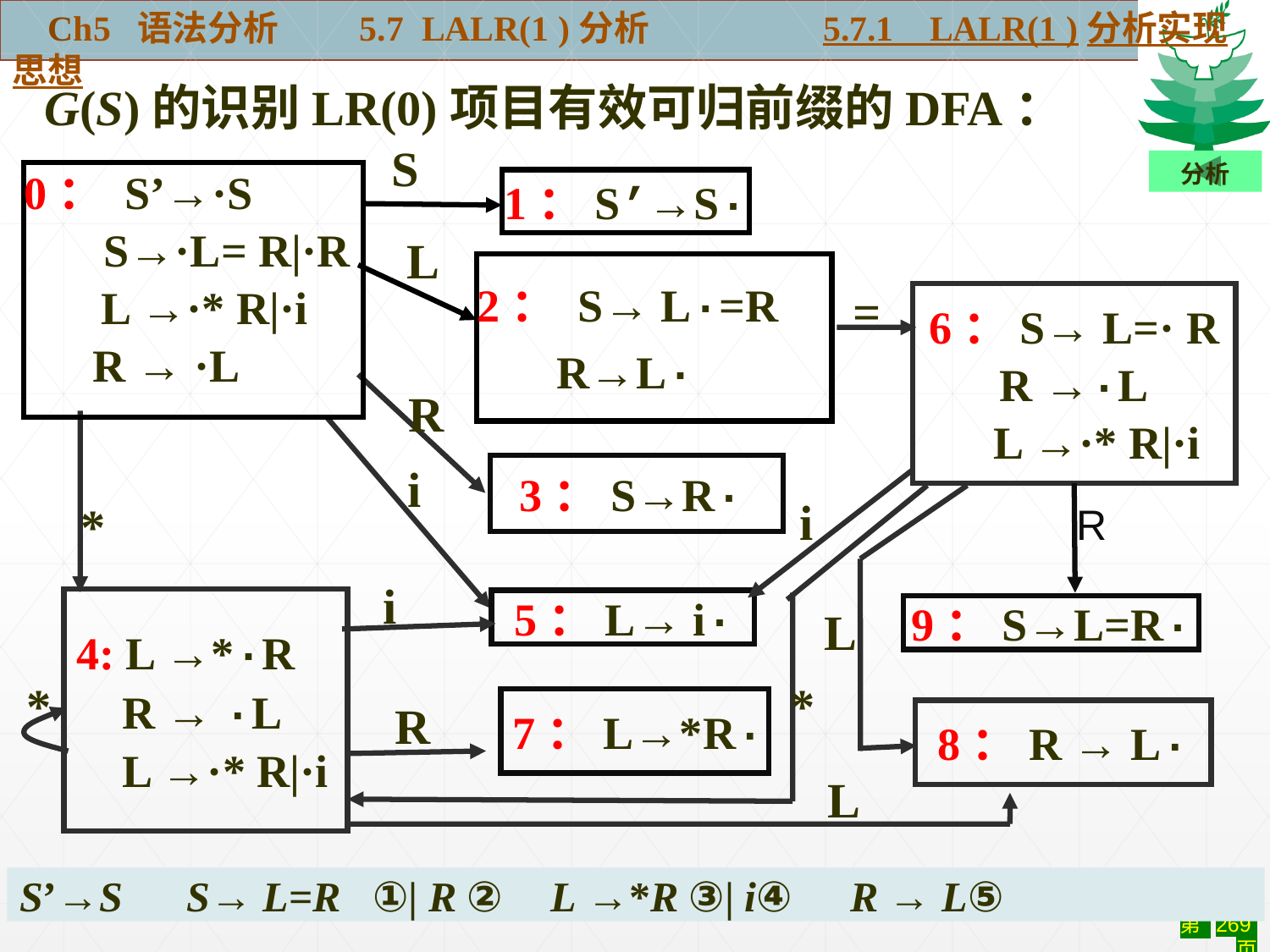

Ch5  语法分析         5.7  LALR(1 )分析	     5.7.1    LALR(1 )分析实现思想

G(S)的识别LR(0)项目有效可归前缀的DFA：
S

分析
0： S’→·S
       S→·L= R|·R
　  L →·* R|·i
      R → ·L
1：S’→S·
L

2： S→ L·=R
       R→L·
=

6：S→ L=· R
R →·L
    L →·* R|·i

R

*

i
3：S→R·

i

*

L

i

4: L →*·R
    R → ·L
    L →·* R|·i
  5：L→ i·
9：S→L=R·
*

 7：L→*R·
R

8：R → L·
L

R
S’→S      S→ L=R  ①| R ②    L →*R ③| i④     R → L⑤